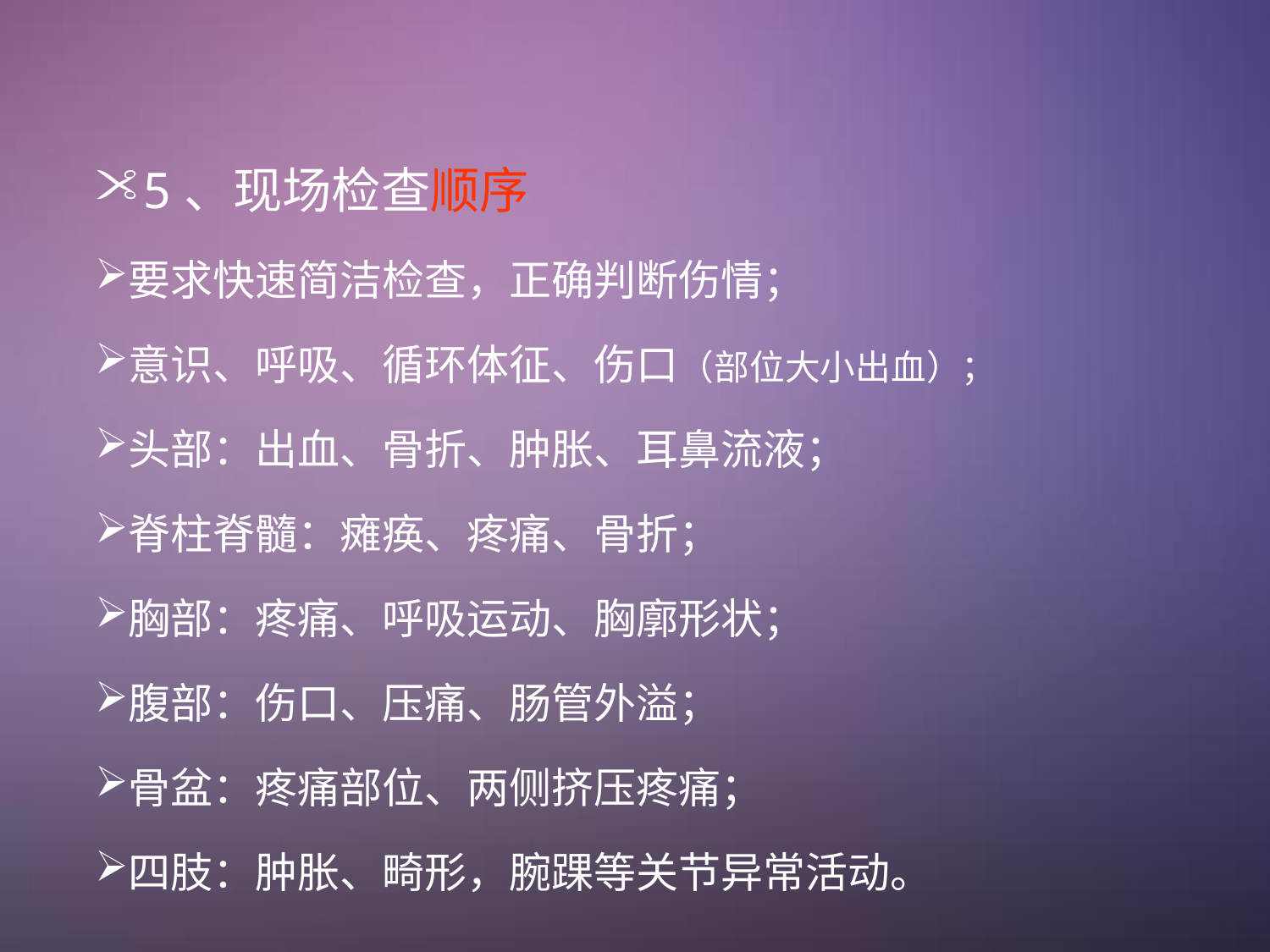

5、现场检查顺序
要求快速简洁检查，正确判断伤情；
意识、呼吸、循环体征、伤口（部位大小出血）；
头部：出血、骨折、肿胀、耳鼻流液；
脊柱脊髓：瘫痪、疼痛、骨折；
胸部：疼痛、呼吸运动、胸廓形状；
腹部：伤口、压痛、肠管外溢；
骨盆：疼痛部位、两侧挤压疼痛；
四肢：肿胀、畸形，腕踝等关节异常活动。